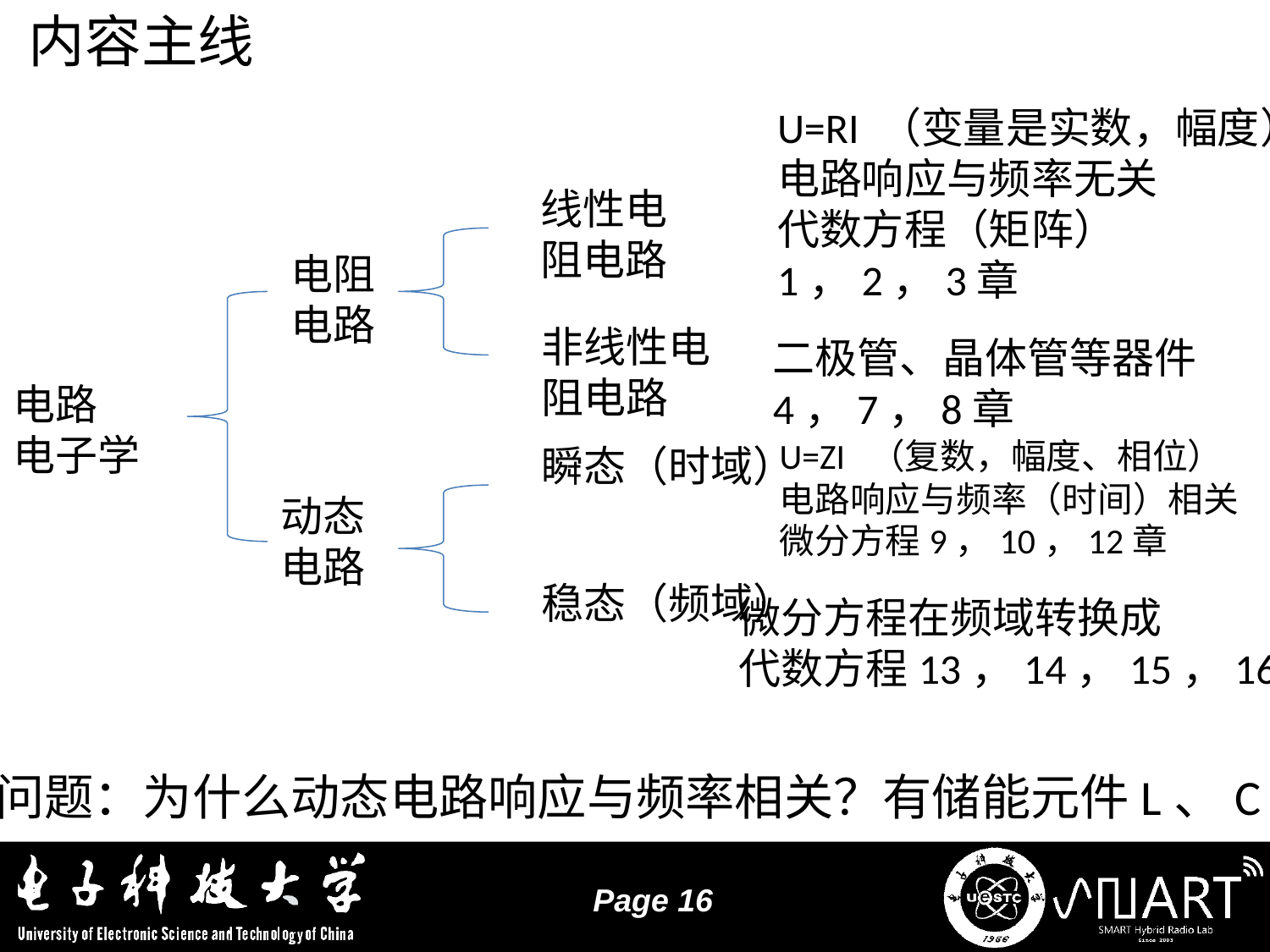

内容主线
U=RI （变量是实数，幅度）
电路响应与频率无关
代数方程（矩阵）
1，2，3章
线性电
阻电路

电阻
电路

非线性电
阻电路
电路
电子学
瞬态（时域）
动态
电路

稳态（频域）
二极管、晶体管等器件
4，7，8章
U=ZI  （复数，幅度、相位）
电路响应与频率（时间）相关
微分方程9，10，12章

微分方程在频域转换成
代数方程13，14，15，16章
问题：为什么动态电路响应与频率相关？有储能元件L、C